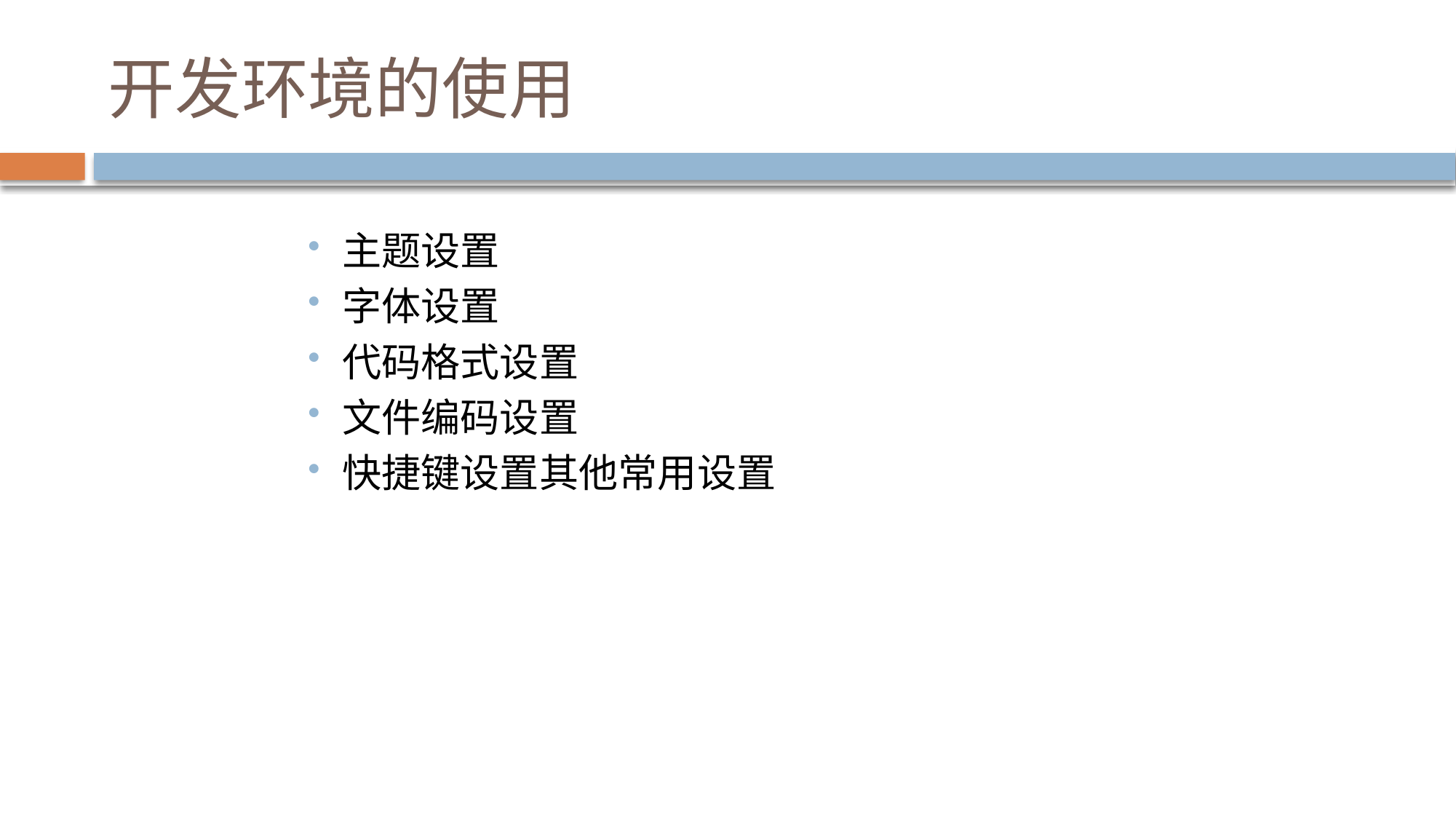

# 开发环境的使用
主题设置
字体设置
代码格式设置
文件编码设置
快捷键设置其他常用设置